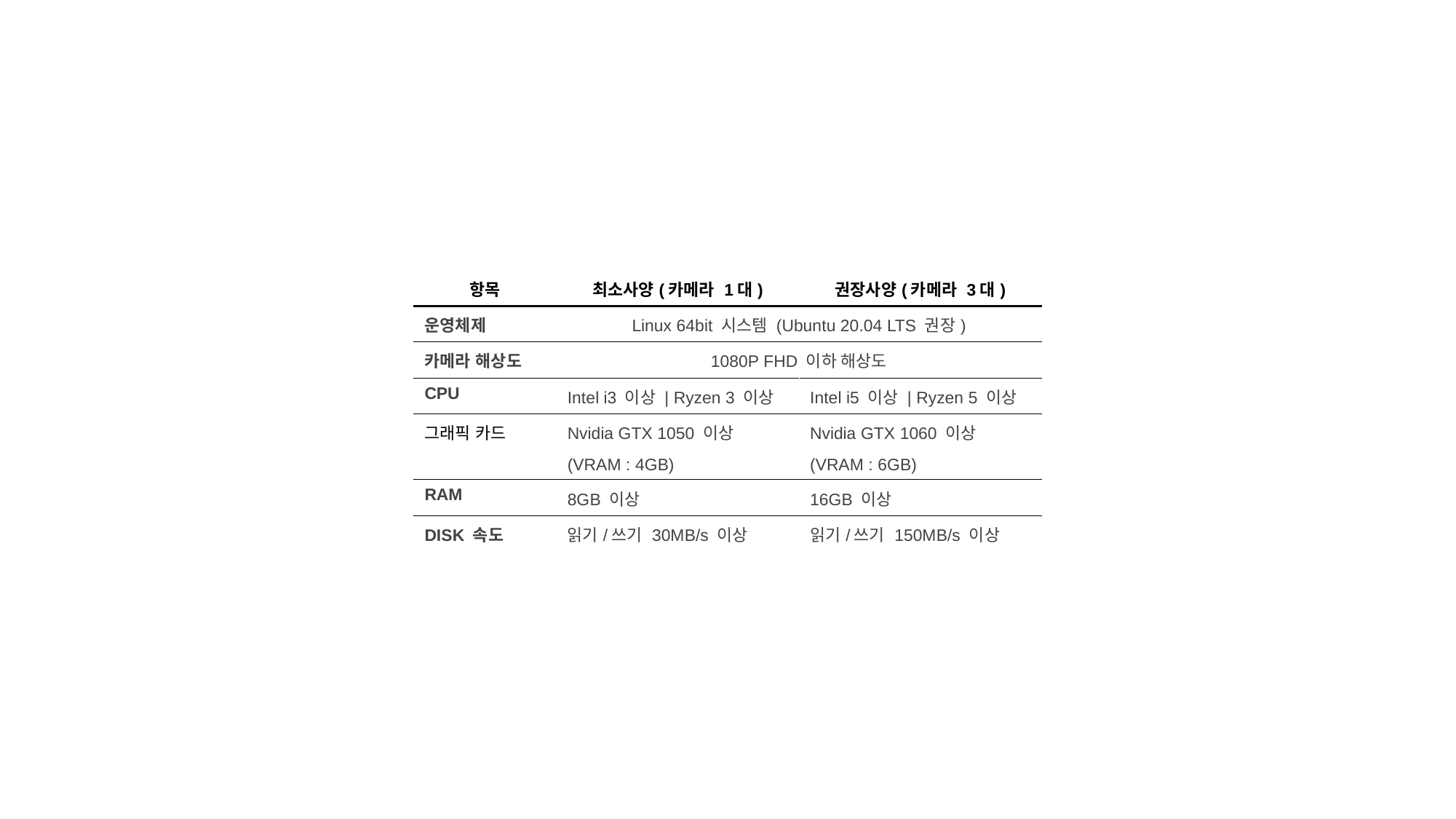

| 항목 | 최소사양(카메라 1대) | 권장사양(카메라 3대) |
| --- | --- | --- |
| 운영체제 | Linux 64bit 시스템 (Ubuntu 20.04 LTS 권장) |  |
| 카메라 해상도 | 1080P FHD 이하 해상도 |  |
| CPU | Intel i3 이상 | Ryzen 3 이상 | Intel i5 이상 | Ryzen 5 이상 |
| 그래픽 카드 | Nvidia GTX 1050 이상 | Nvidia GTX 1060 이상 |
|  | (VRAM : 4GB) | (VRAM : 6GB) |
| RAM | 8GB 이상 | 16GB 이상 |
| DISK 속도 | 읽기/쓰기 30MB/s 이상 | 읽기/쓰기 150MB/s 이상 |